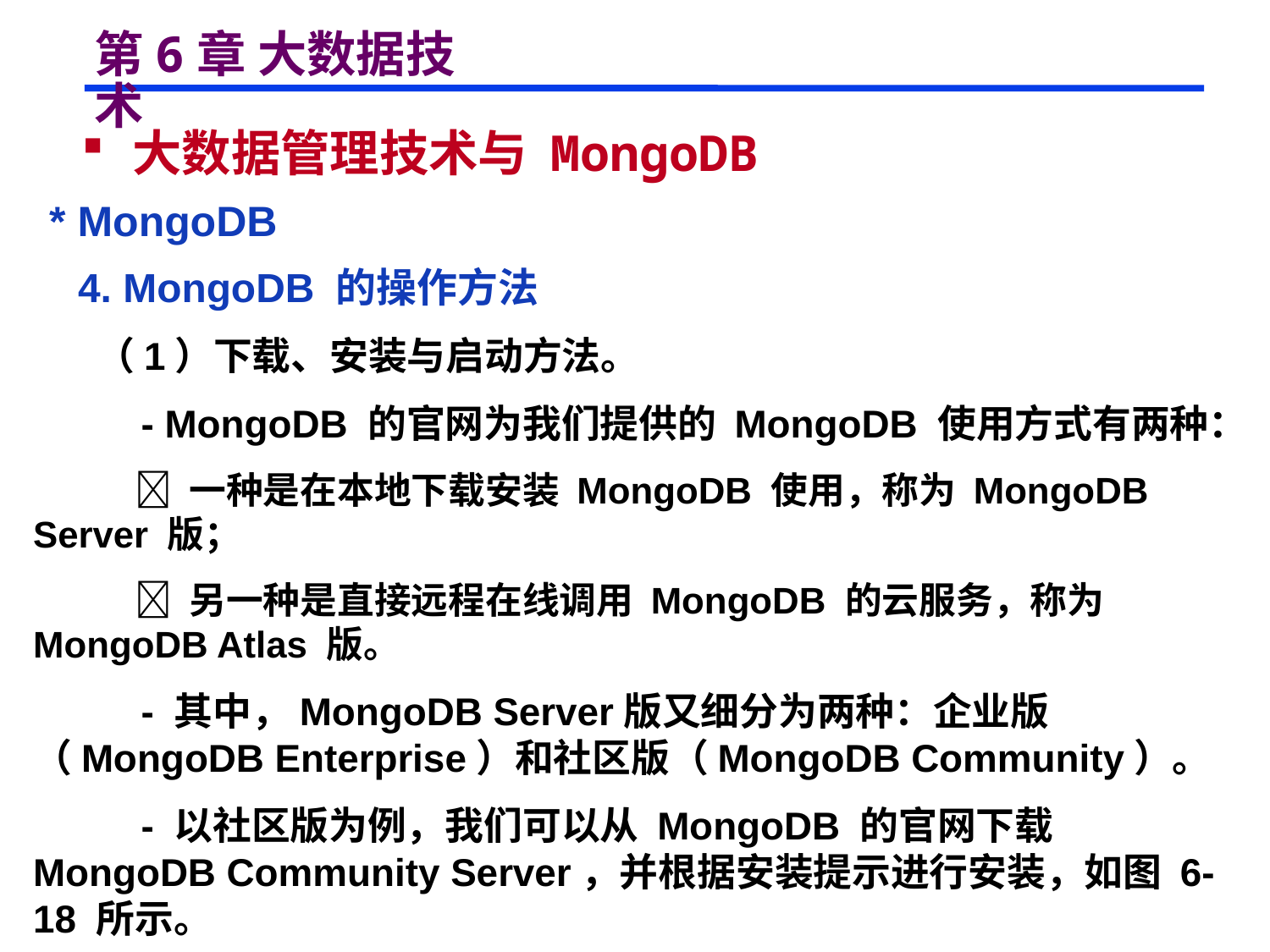

# 第6章 大数据技术
 大数据管理技术与 MongoDB
  * MongoDB
    4. MongoDB 的操作方法
      （1）下载、安装与启动方法。
          - MongoDB 的官网为我们提供的 MongoDB 使用方式有两种：
            • 一种是在本地下载安装 MongoDB 使用，称为 MongoDB Server 版；
            • 另一种是直接远程在线调用 MongoDB 的云服务，称为 MongoDB Atlas 版。
          - 其中，MongoDB Server版又细分为两种：企业版（MongoDB Enterprise）和社区版（MongoDB Community）。
          - 以社区版为例，我们可以从 MongoDB 的官网下载 MongoDB Community Server，并根据安装提示进行安装，如图 6-18 所示。